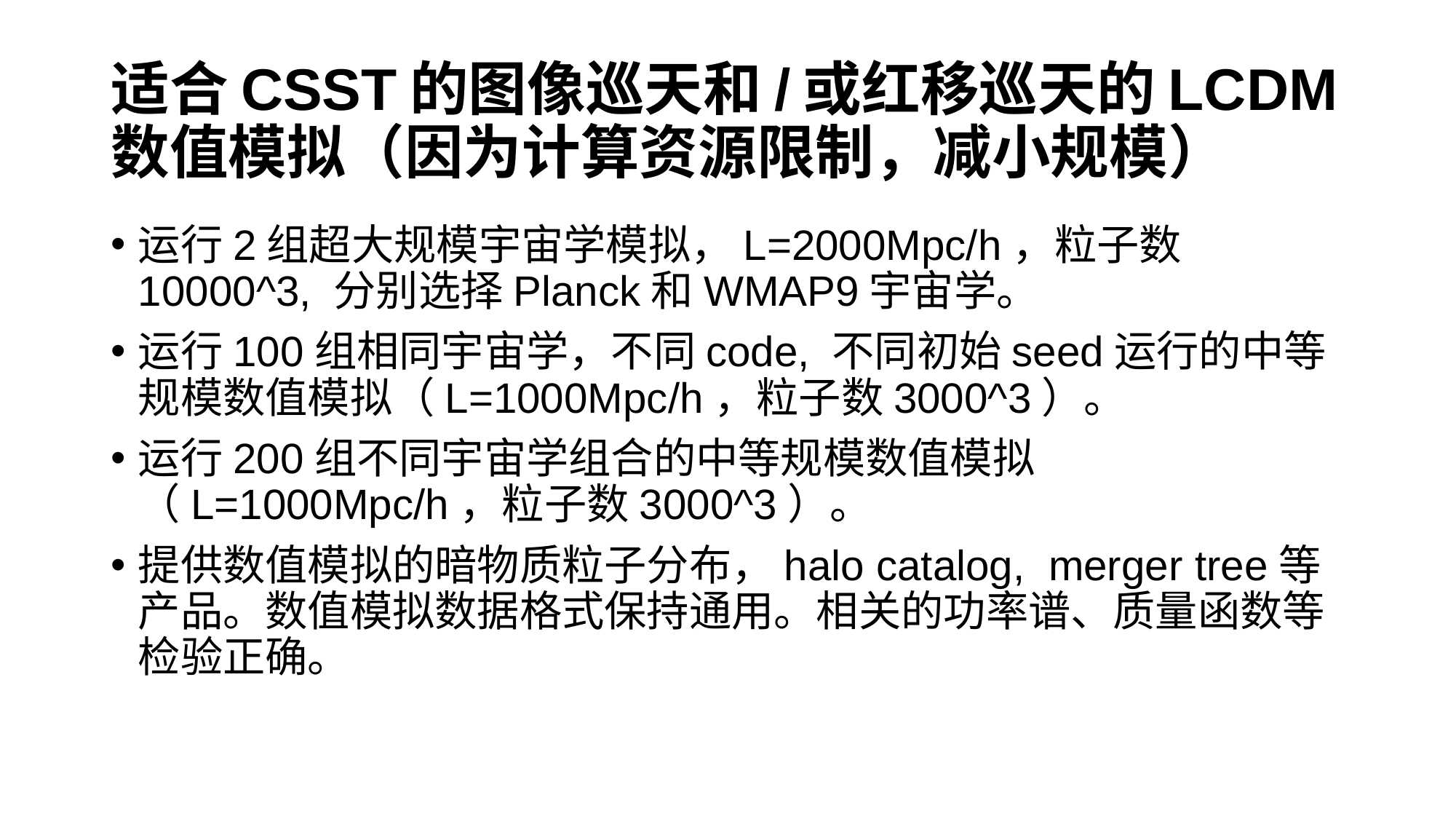

# 适合CSST的图像巡天和/或红移巡天的LCDM数值模拟（因为计算资源限制，减小规模）
运行2组超大规模宇宙学模拟，L=2000Mpc/h，粒子数10000^3, 分别选择Planck和WMAP9宇宙学。
运行100组相同宇宙学，不同code, 不同初始seed运行的中等规模数值模拟（L=1000Mpc/h，粒子数3000^3）。
运行200组不同宇宙学组合的中等规模数值模拟（L=1000Mpc/h，粒子数3000^3）。
提供数值模拟的暗物质粒子分布，halo catalog,  merger tree等产品。数值模拟数据格式保持通用。相关的功率谱、质量函数等检验正确。